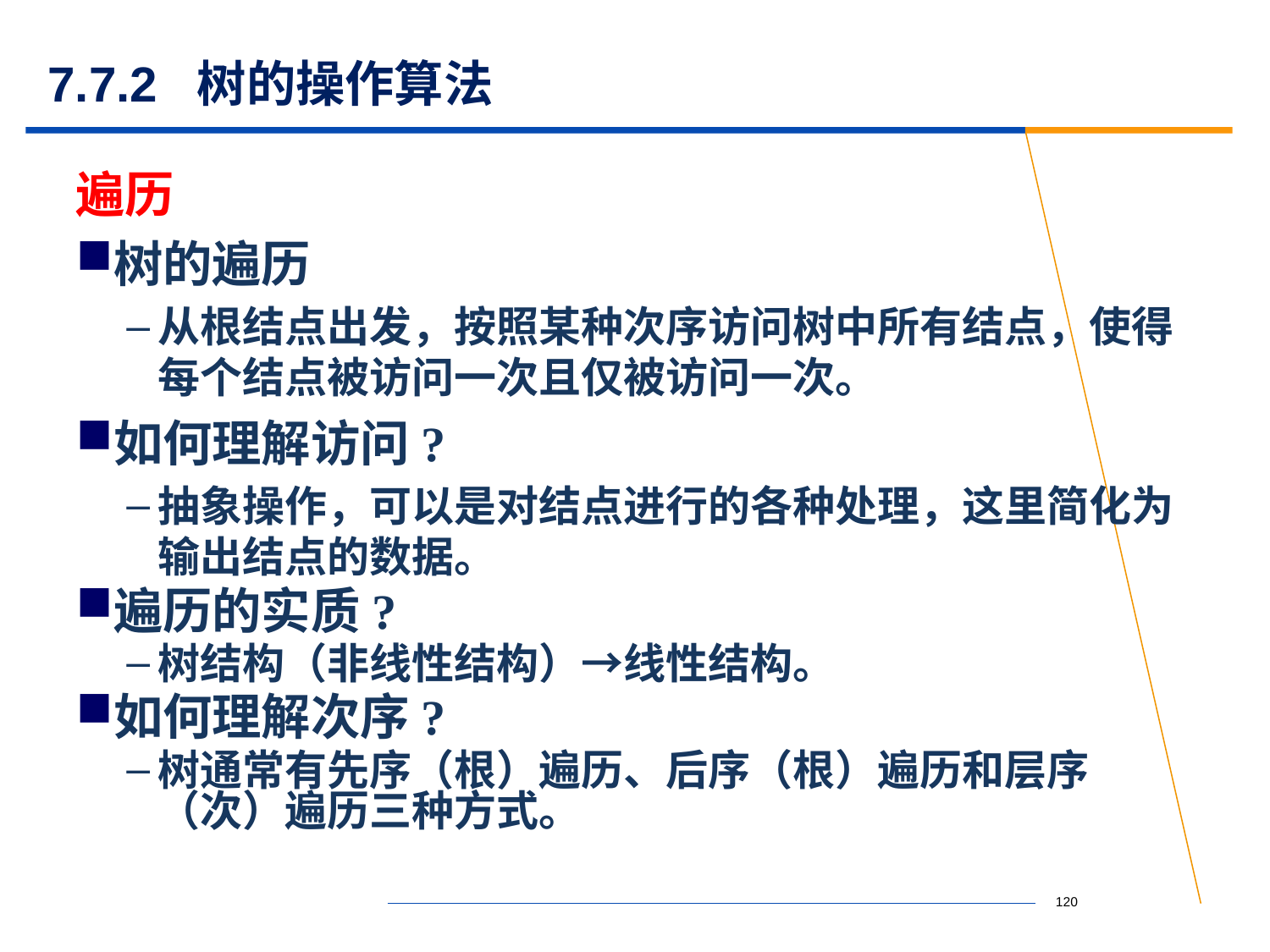

# 7.7.2  树的操作算法
遍历
树的遍历
从根结点出发，按照某种次序访问树中所有结点，使得每个结点被访问一次且仅被访问一次。
如何理解访问?
抽象操作，可以是对结点进行的各种处理，这里简化为输出结点的数据。
遍历的实质?
树结构（非线性结构）→线性结构。
如何理解次序?
树通常有先序（根）遍历、后序（根）遍历和层序（次）遍历三种方式。